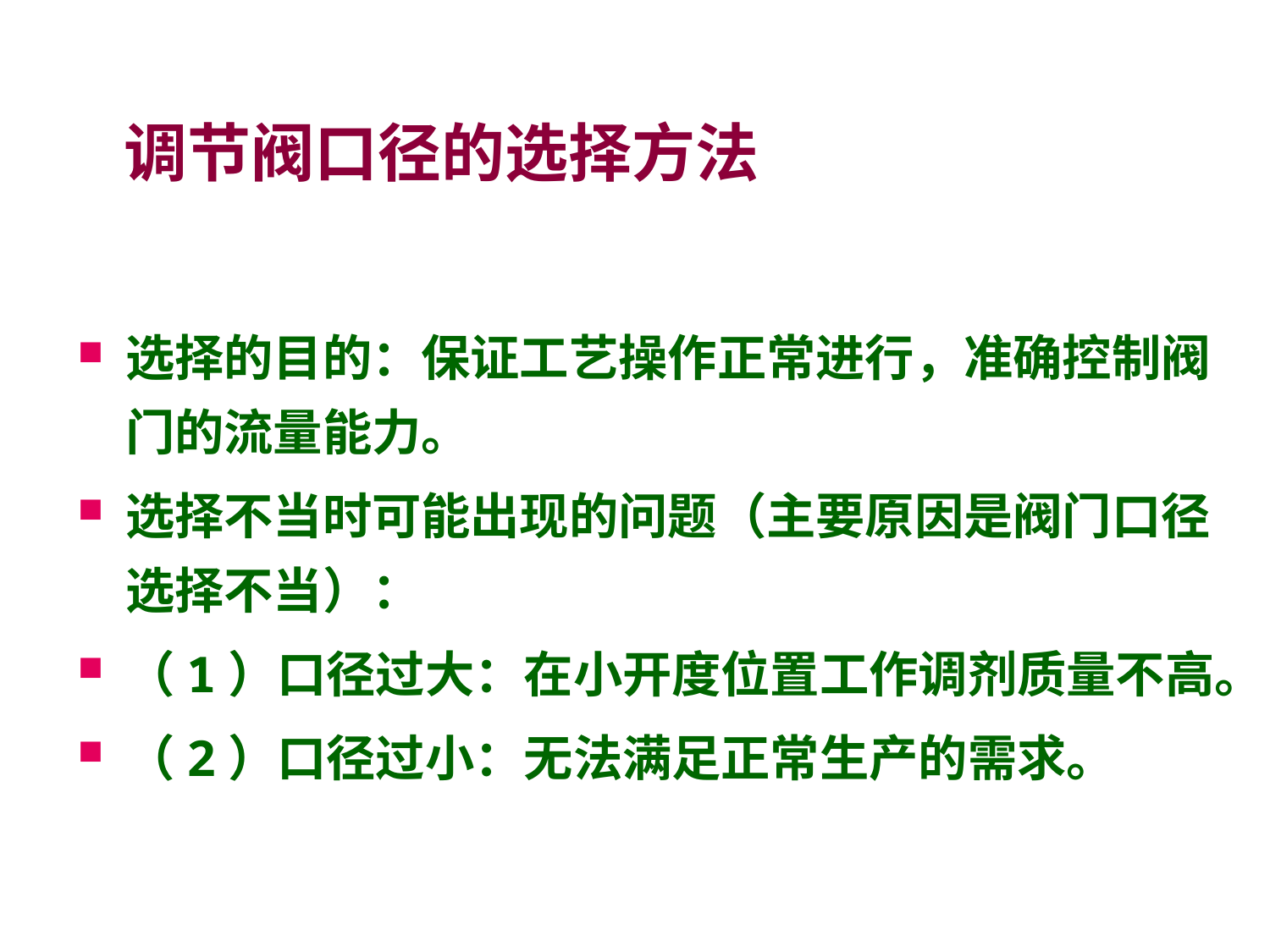

# 调节阀口径的选择方法
选择的目的：保证工艺操作正常进行，准确控制阀门的流量能力。
选择不当时可能出现的问题（主要原因是阀门口径选择不当）：
（1）口径过大：在小开度位置工作调剂质量不高。
（2）口径过小：无法满足正常生产的需求。